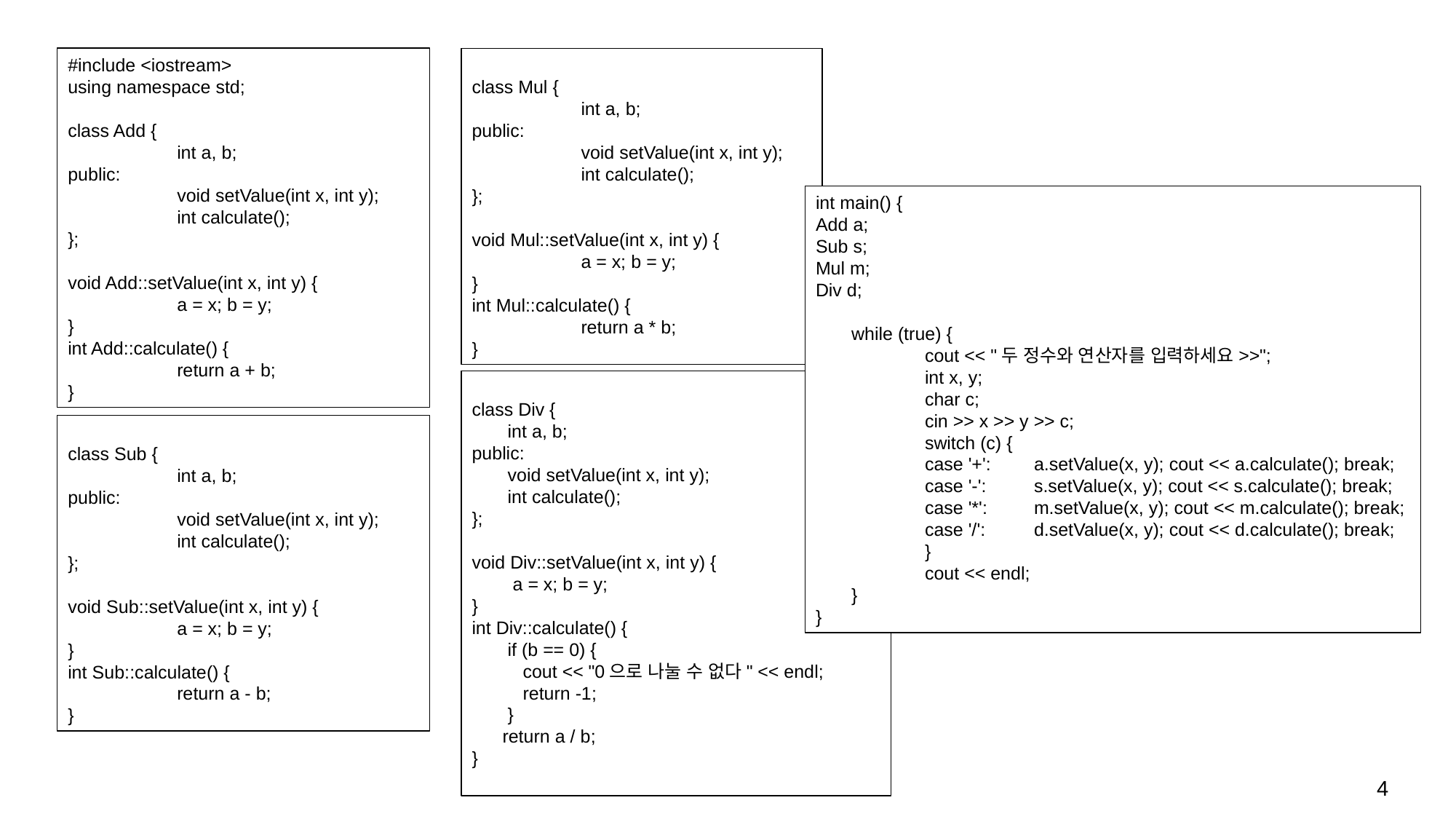

#include <iostream>
using namespace std;

class Add {
	int a, b;
public:
	void setValue(int x, int y);
	int calculate();
};

void Add::setValue(int x, int y) {
	a = x; b = y;
}
int Add::calculate() {
	return a + b;
}

class Mul {
	int a, b;
public:
	void setValue(int x, int y);
	int calculate();
};

void Mul::setValue(int x, int y) {
	a = x; b = y;
}
int Mul::calculate() {
	return a * b;
}
int main() {
Add a;
Sub s;
Mul m;
Div d;

       while (true) {
	cout << "두 정수와 연산자를 입력하세요>>";
	int x, y;
	char c;
	cin >> x >> y >> c;
	switch (c) {
	case '+': 	a.setValue(x, y); cout << a.calculate(); break;
	case '-': 	s.setValue(x, y); cout << s.calculate(); break;
	case '*': 	m.setValue(x, y); cout << m.calculate(); break;
	case '/': 	d.setValue(x, y); cout << d.calculate(); break;
	}
	cout << endl;
       }
}

class Div {
       int a, b;
public:
       void setValue(int x, int y);
       int calculate();
};

void Div::setValue(int x, int y) {
        a = x; b = y;
}
int Div::calculate() {
       if (b == 0) {
          cout << "0으로 나눌 수 없다" << endl;
          return -1;
       }
      return a / b;
}

class Sub {
	int a, b;
public:
	void setValue(int x, int y);
	int calculate();
};

void Sub::setValue(int x, int y) {
	a = x; b = y;
}
int Sub::calculate() {
	return a - b;
}